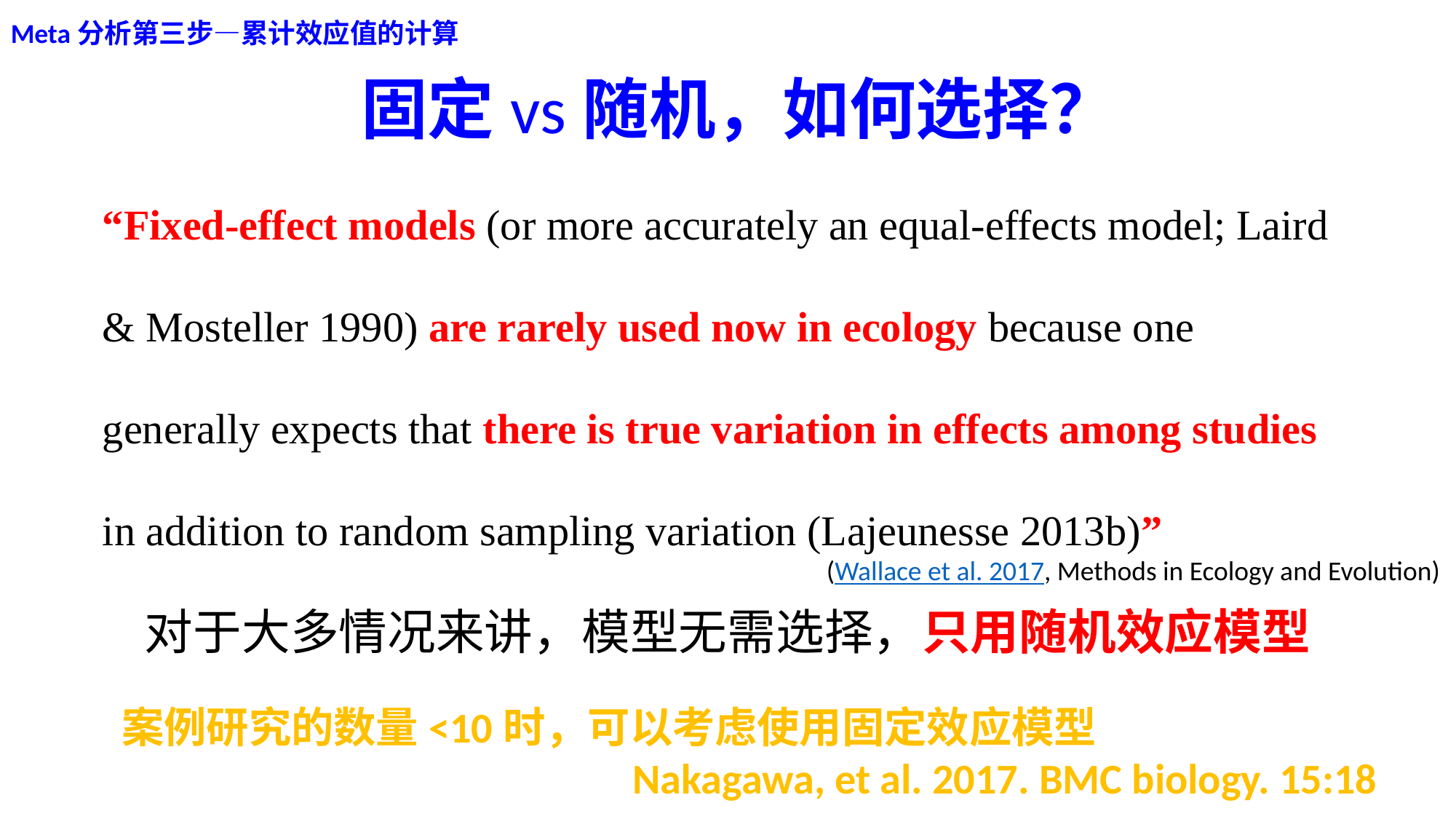

Meta分析第三步—累计效应值的计算
# 固定vs随机，如何选择？
“Fixed-effect models (or more accurately an equal-effects model; Laird & Mosteller 1990) are rarely used now in ecology because one generally expects that there is true variation in effects among studies in addition to random sampling variation (Lajeunesse 2013b)”
(Wallace et al. 2017, Methods in Ecology and Evolution)

对于大多情况来讲，模型无需选择，只用随机效应模型
案例研究的数量<10时，可以考虑使用固定效应模型
                                                     Nakagawa, et al. 2017. BMC biology. 15:18